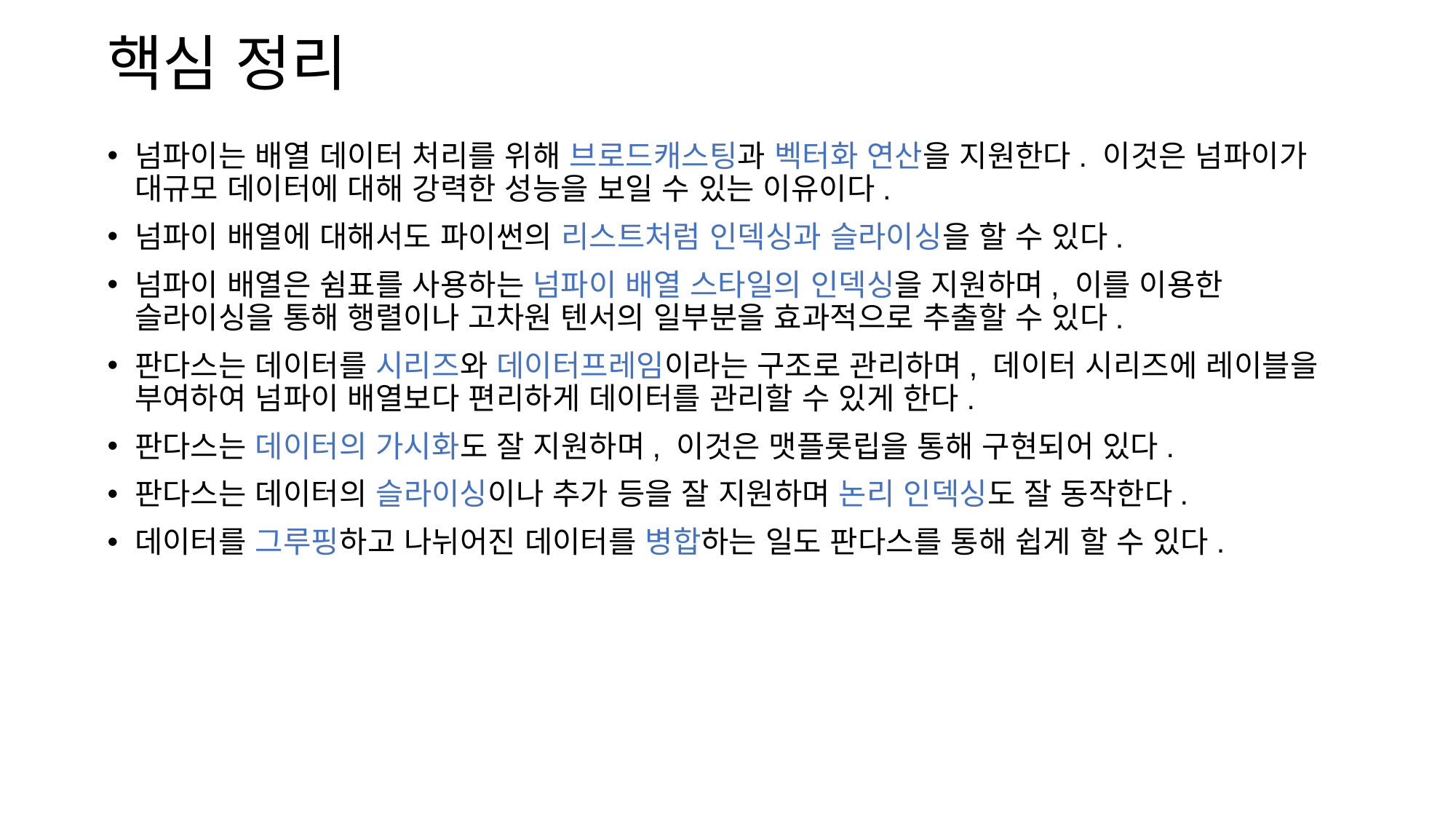

# 핵심 정리
넘파이는 배열 데이터 처리를 위해 브로드캐스팅과 벡터화 연산을 지원한다. 이것은 넘파이가 대규모 데이터에 대해 강력한 성능을 보일 수 있는 이유이다.
넘파이 배열에 대해서도 파이썬의 리스트처럼 인덱싱과 슬라이싱을 할 수 있다.
넘파이 배열은 쉼표를 사용하는 넘파이 배열 스타일의 인덱싱을 지원하며, 이를 이용한 슬라이싱을 통해 행렬이나 고차원 텐서의 일부분을 효과적으로 추출할 수 있다.
판다스는 데이터를 시리즈와 데이터프레임이라는 구조로 관리하며, 데이터 시리즈에 레이블을 부여하여 넘파이 배열보다 편리하게 데이터를 관리할 수 있게 한다.
판다스는 데이터의 가시화도 잘 지원하며, 이것은 맷플롯립을 통해 구현되어 있다.
판다스는 데이터의 슬라이싱이나 추가 등을 잘 지원하며 논리 인덱싱도 잘 동작한다.
데이터를 그루핑하고 나뉘어진 데이터를 병합하는 일도 판다스를 통해 쉽게 할 수 있다.